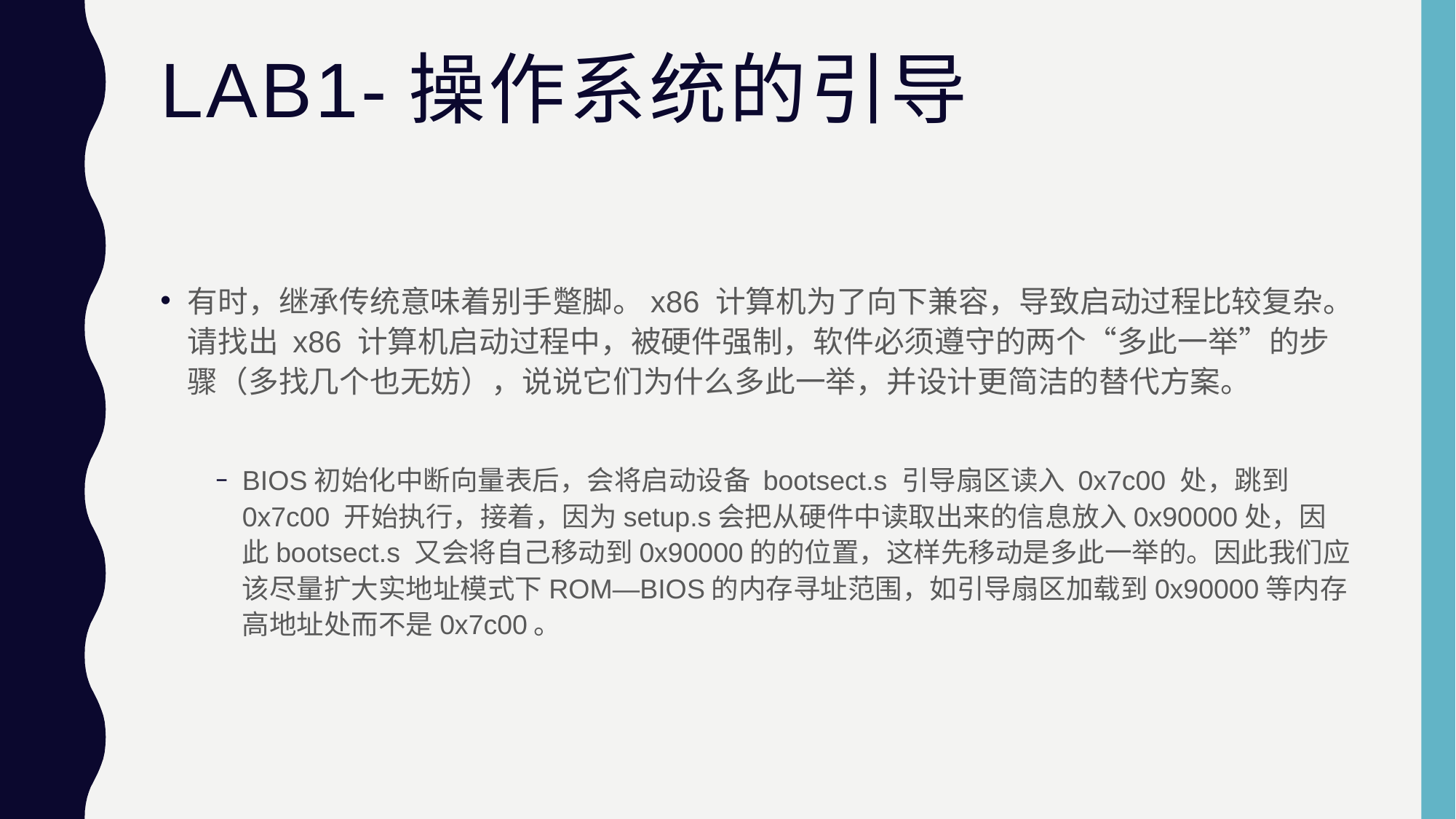

# Lab1-操作系统的引导
有时，继承传统意味着别手蹩脚。x86 计算机为了向下兼容，导致启动过程比较复杂。请找出 x86 计算机启动过程中，被硬件强制，软件必须遵守的两个“多此一举”的步骤（多找几个也无妨），说说它们为什么多此一举，并设计更简洁的替代方案。

BIOS初始化中断向量表后，会将启动设备 bootsect.s 引导扇区读入 0x7c00 处，跳到 0x7c00 开始执行，接着，因为setup.s会把从硬件中读取出来的信息放入0x90000处，因此bootsect.s 又会将自己移动到0x90000的的位置，这样先移动是多此一举的。因此我们应该尽量扩大实地址模式下ROM—BIOS的内存寻址范围，如引导扇区加载到0x90000等内存高地址处而不是0x7c00。